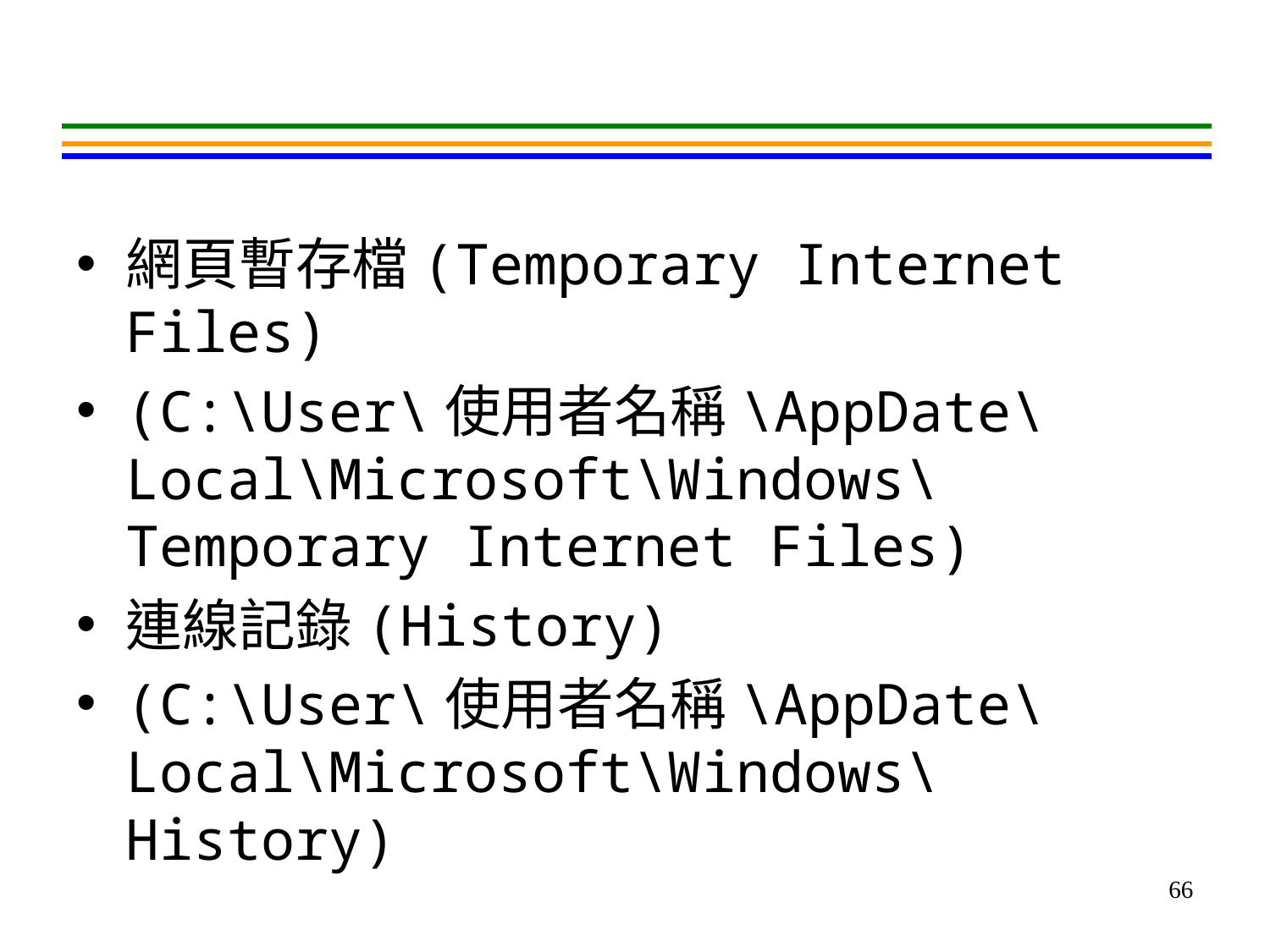

#
網頁暫存檔(Temporary Internet Files)
(C:\User\使用者名稱\AppDate\Local\Microsoft\Windows\Temporary Internet Files)
連線記錄(History)
(C:\User\使用者名稱\AppDate\Local\Microsoft\Windows\History)

66